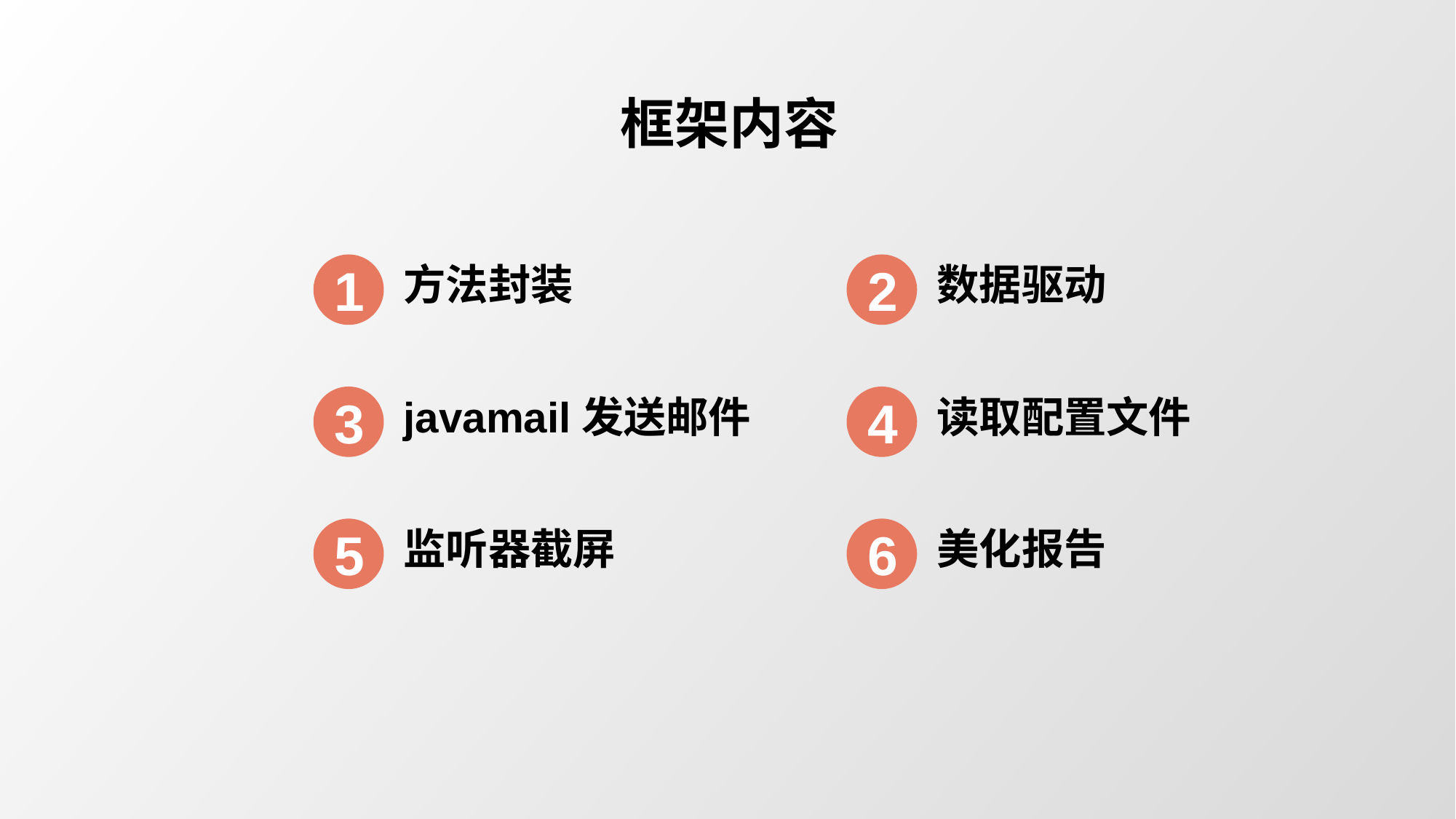

框架内容
1
2
方法封装
数据驱动
3
4
javamail发送邮件
读取配置文件
5
6
监听器截屏
美化报告